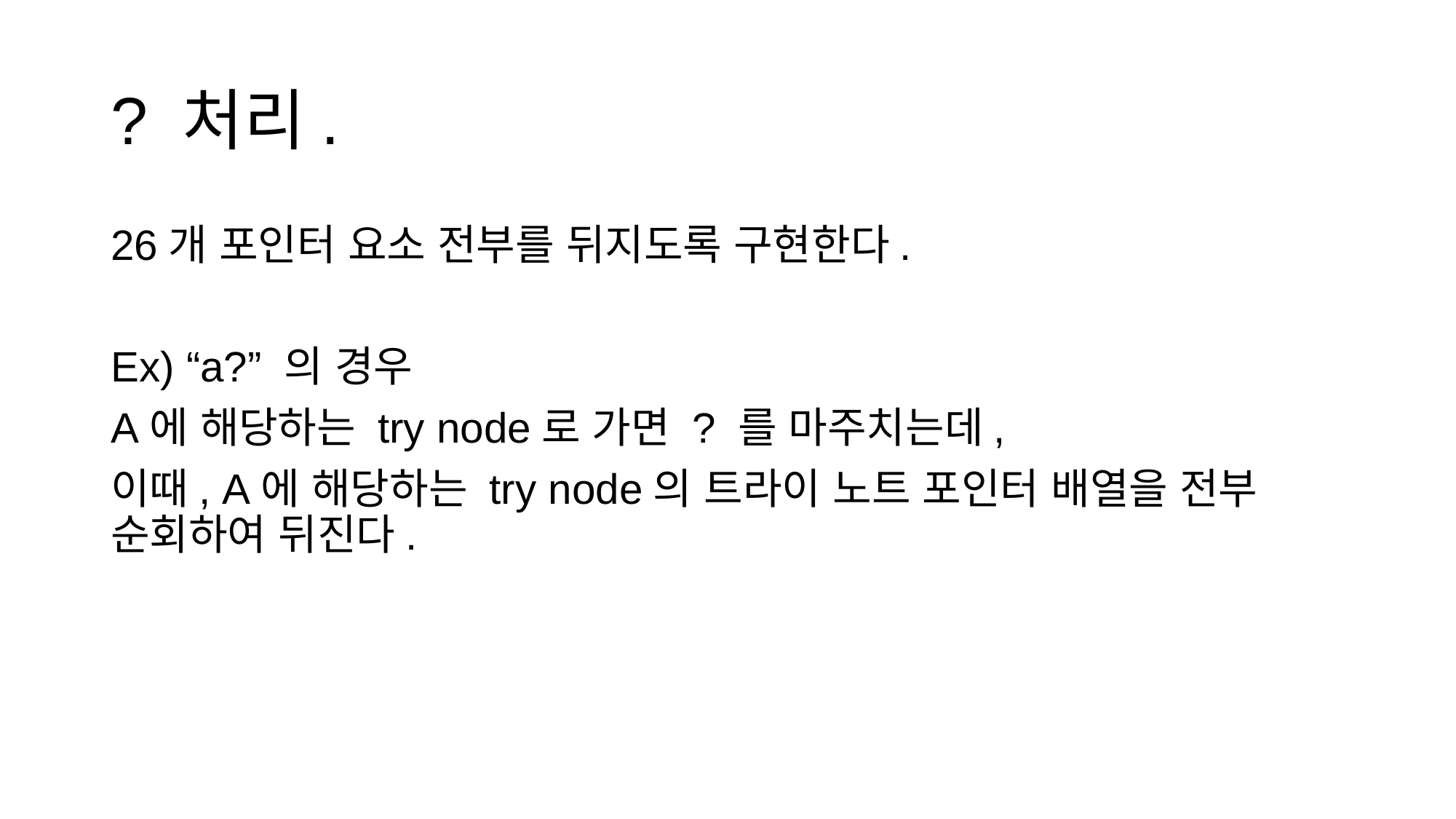

# ? 처리.
26개 포인터 요소 전부를 뒤지도록 구현한다.

Ex) “a?” 의 경우
A에 해당하는 try node로 가면 ? 를 마주치는데,
이때, A에 해당하는 try node의 트라이 노트 포인터 배열을 전부 순회하여 뒤진다.